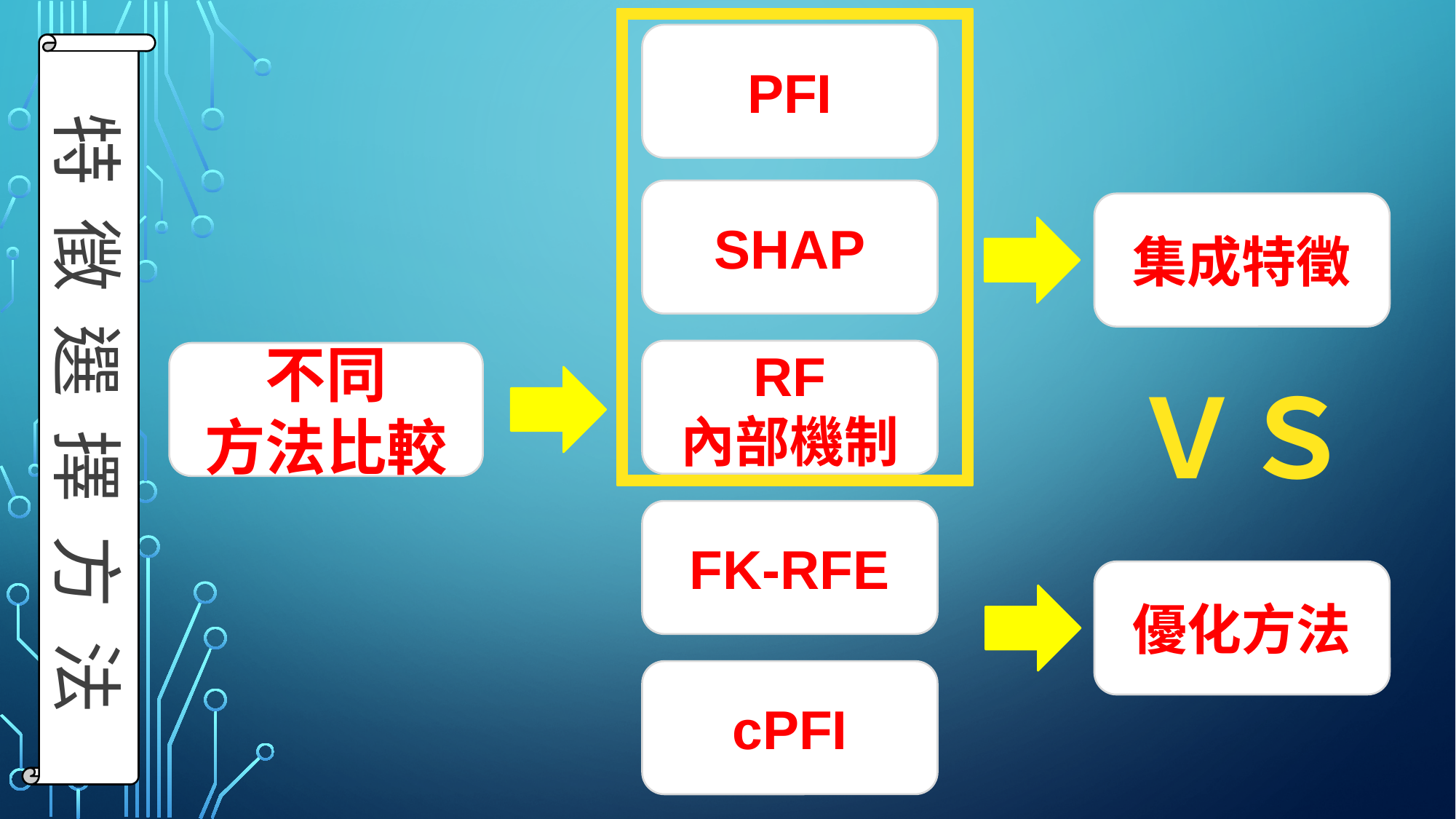

PFI
SHAP
RF
內部機制

FK-RFE
cPFI
特  徵  選  擇  方  法
集成特徵

# ＶＳ
不同
方法比較
優化方法